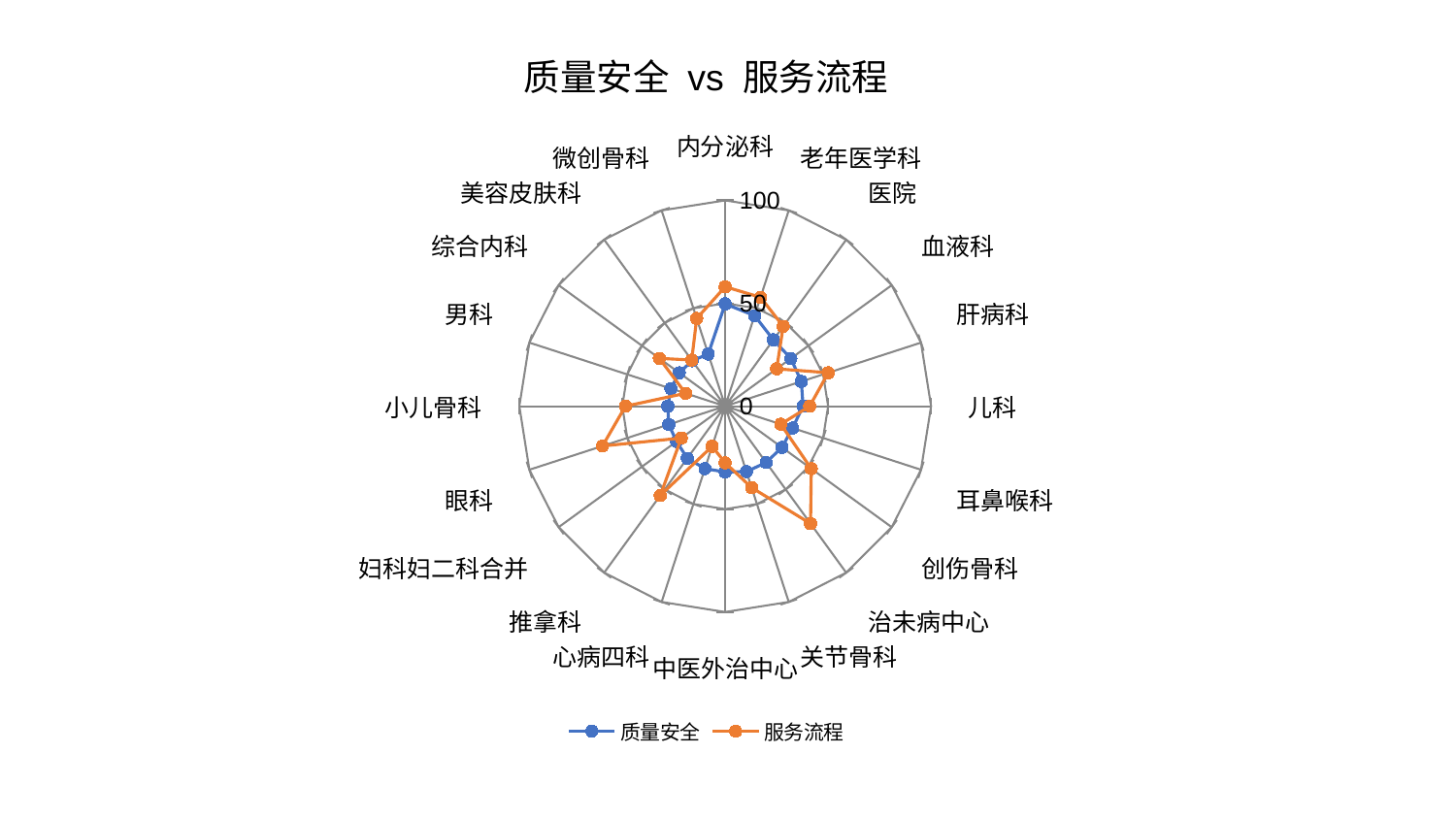

### Chart: 质量安全 vs 服务流程

| Category | 质量安全 | 服务流程 |
|---|---|---|
| 内分泌科 | 49.72041716273863 | 58.035159795953604 |
| 老年医学科 | 46.25811438047194 | 55.63858420414532 |
| 医院 | 39.85199954594994 | 47.94334225731097 |
| 血液科 | 39.4473834037763 | 30.904226572475867 |
| 肝病科 | 38.88668829670473 | 52.656265357746065 |
| 儿科 | 37.83761025009092 | 41.0495517658185 |
| 耳鼻喉科 | 34.407780911228 | 28.39123224202036 |
| 创伤骨科 | 34.09574102432743 | 51.69016938056483 |
| 治未病中心 | 33.83106580109044 | 70.53866204163481 |
| 关节骨科 | 33.45390866332135 | 41.60800389794099 |
| 中医外治中心 | 32.005092831329705 | 27.519819239095426 |
| 心病四科 | 31.879347633566244 | 20.560163132721822 |
| 推拿科 | 31.318031828364877 | 53.66898752367118 |
| 妇科妇二科合并 | 29.200351012505593 | 26.346893525350957 |
| 眼科 | 28.842496210808825 | 62.6849975059898 |
| 小儿骨科 | 27.882708806858897 | 48.46466326328871 |
| 男科 | 27.728872812981507 | 20.22749382808087 |
| 综合内科 | 27.607800597418343 | 39.56047782937096 |
| 美容皮肤科 | 27.29776907779812 | 27.70687565090905 |
| 微创骨科 | 26.665360527104376 | 44.82787337927832 |
9